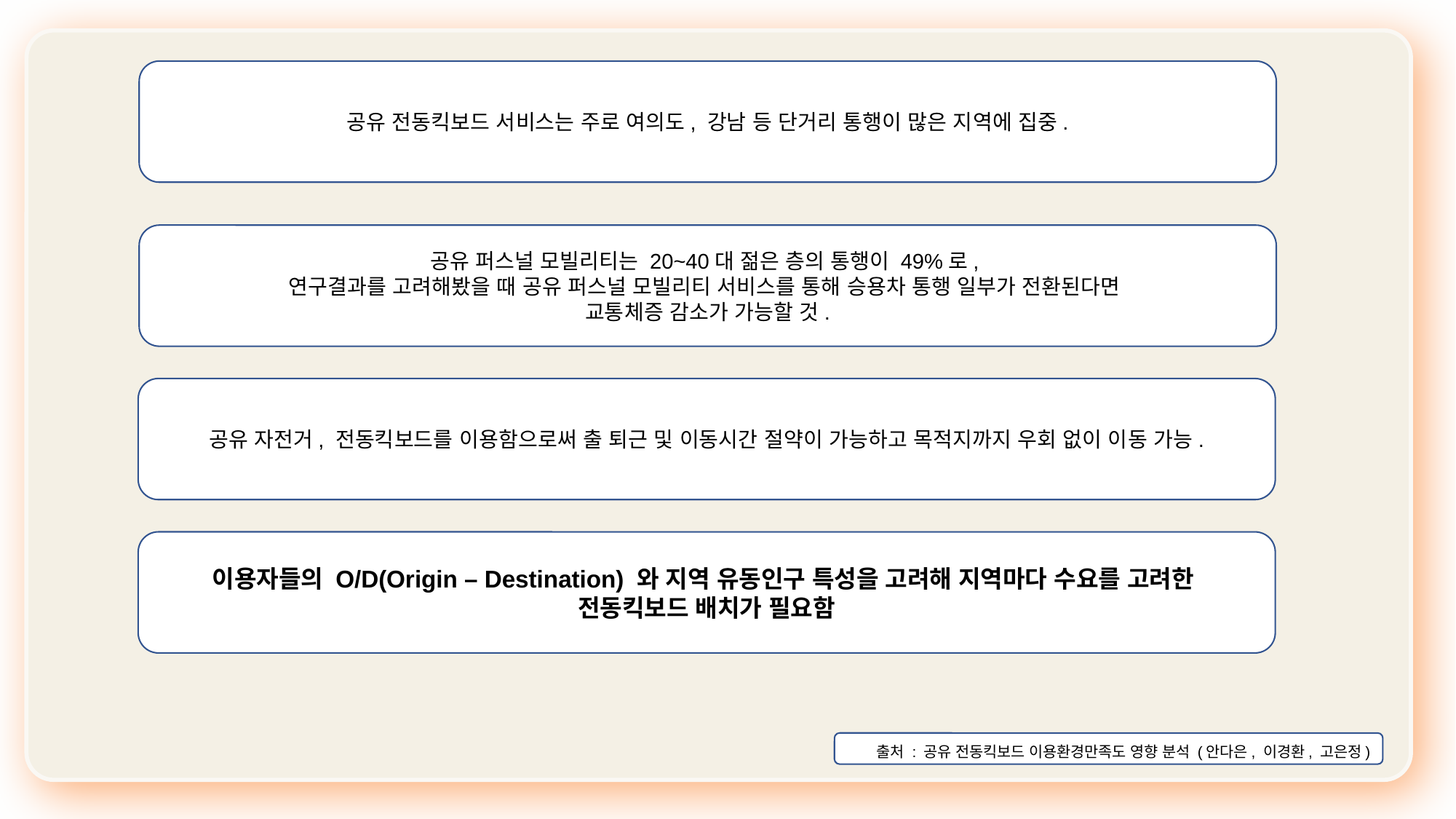

공유 전동킥보드 서비스는 주로 여의도, 강남 등 단거리 통행이 많은 지역에 집중.
공유 퍼스널 모빌리티는 20~40대 젊은 층의 통행이 49%로,
연구결과를 고려해봤을 때 공유 퍼스널 모빌리티 서비스를 통해 승용차 통행 일부가 전환된다면
교통체증 감소가 가능할 것.
공유 자전거, 전동킥보드를 이용함으로써 출 퇴근 및 이동시간 절약이 가능하고 목적지까지 우회 없이 이동 가능.
이용자들의 O/D(Origin – Destination) 와 지역 유동인구 특성을 고려해 지역마다 수요를 고려한
전동킥보드 배치가 필요함
 출처 : 공유 전동킥보드 이용환경만족도 영향 분석 (안다은, 이경환, 고은정)